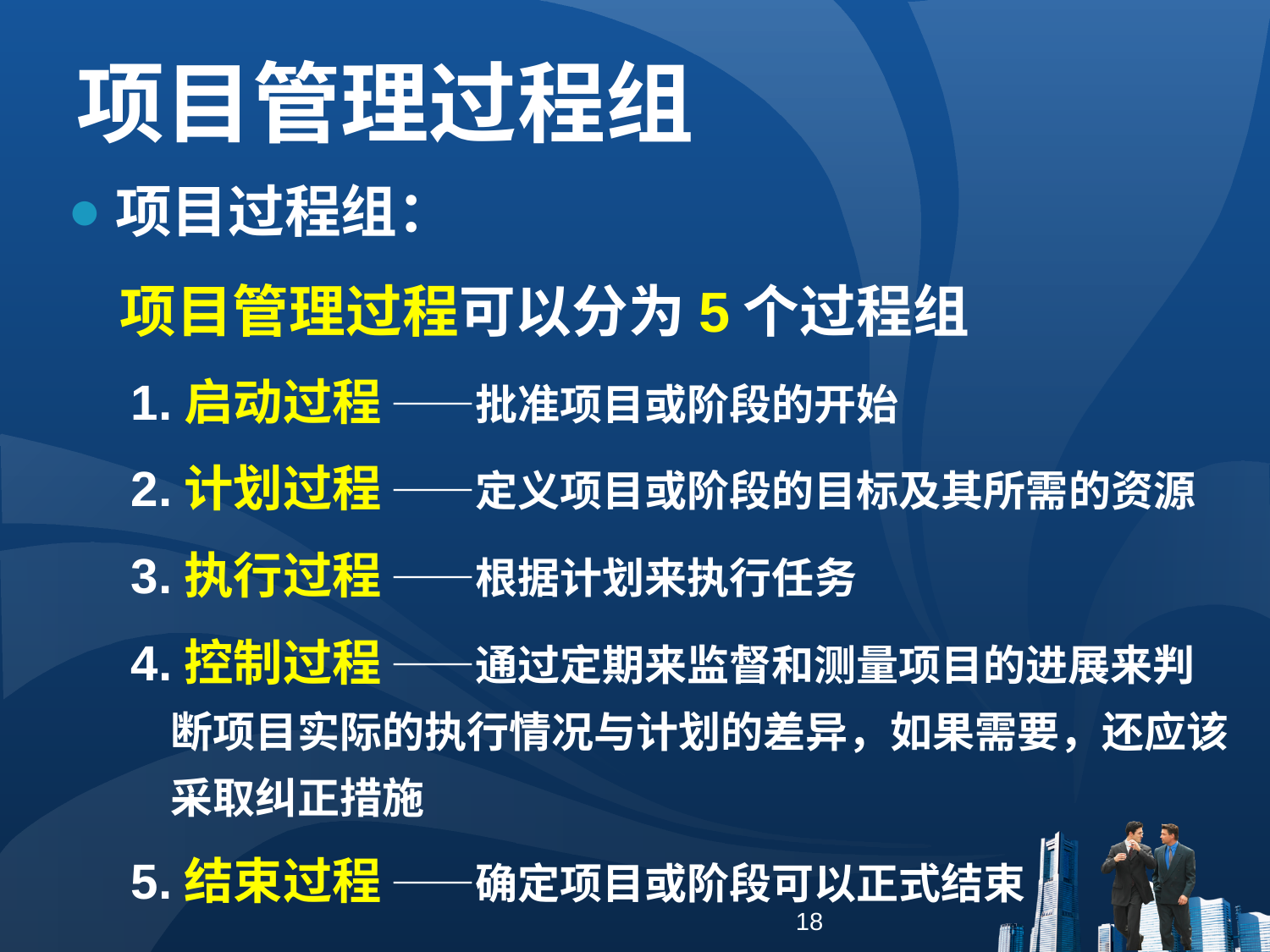

项目管理过程组
项目过程组：
   项目管理过程可以分为5个过程组
1.启动过程 ——批准项目或阶段的开始
2.计划过程 ——定义项目或阶段的目标及其所需的资源
3.执行过程 ——根据计划来执行任务
4.控制过程 ——通过定期来监督和测量项目的进展来判   断项目实际的执行情况与计划的差异，如果需要，还应该采取纠正措施
5.结束过程 ——确定项目或阶段可以正式结束
18